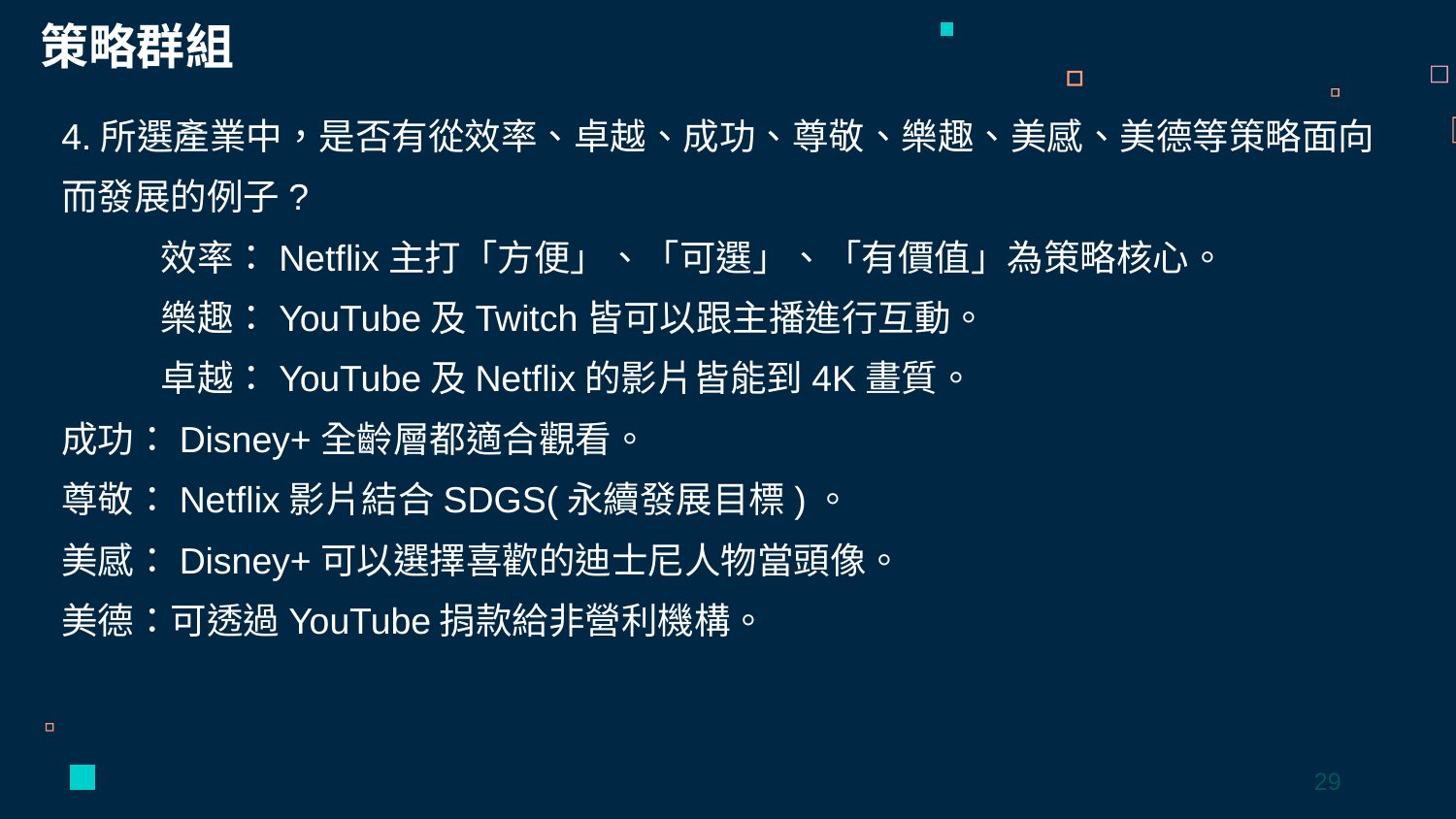

策略群組
4.所選產業中，是否有從效率、卓越、成功、尊敬、樂趣、美感、美德等策略面向而發展的例子?
效率：Netflix主打「方便」、「可選」、「有價值」為策略核心。
樂趣：YouTube及Twitch皆可以跟主播進行互動。
卓越：YouTube及Netflix的影片皆能到4K畫質。
成功：Disney+全齡層都適合觀看。
尊敬：Netflix影片結合SDGS(永續發展目標)。
美感：Disney+可以選擇喜歡的迪士尼人物當頭像。
美德：可透過YouTube捐款給非營利機構。
29